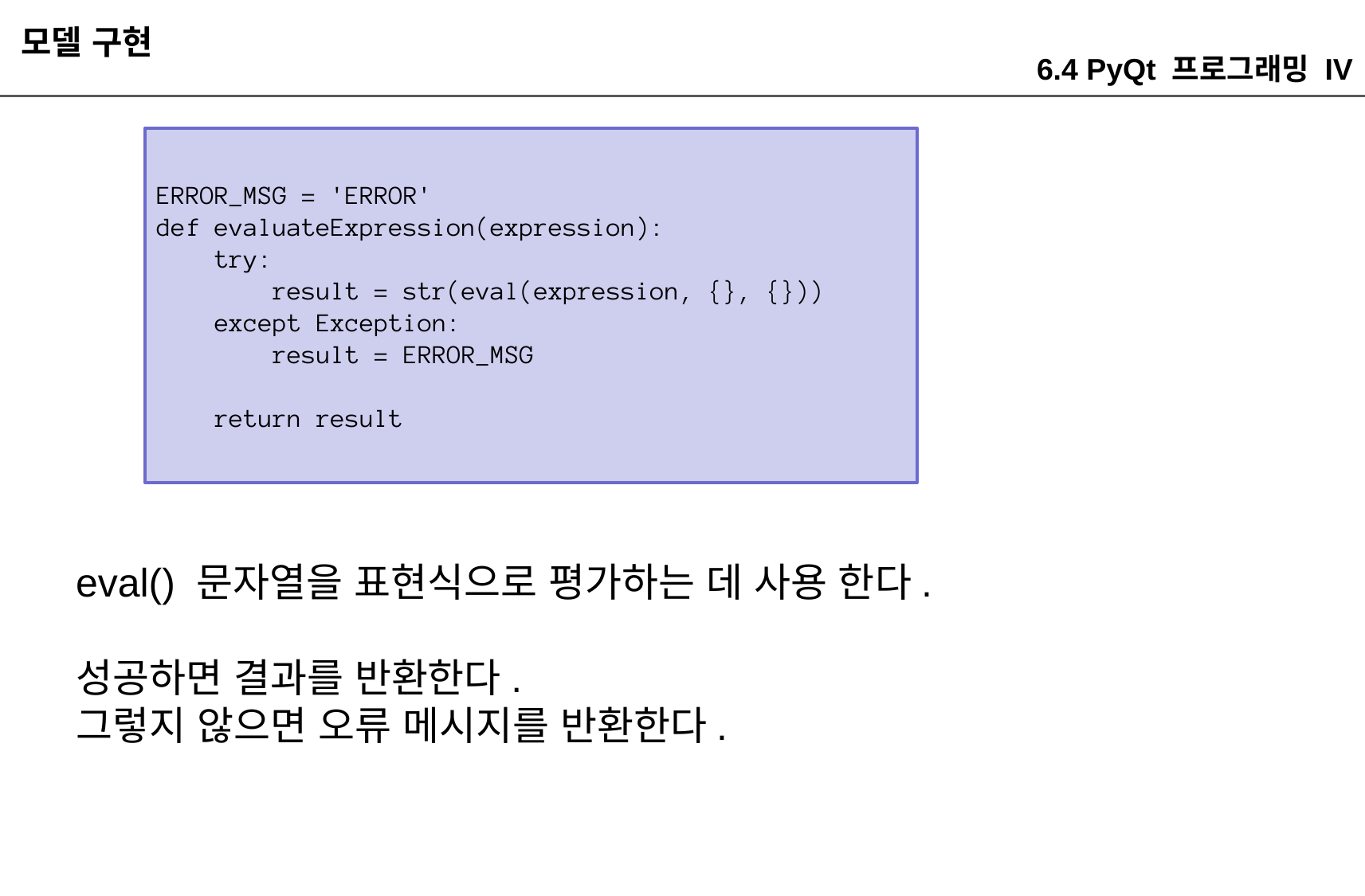

모델 구현
6.4 PyQt 프로그래밍 IV
ERROR_MSG = 'ERROR'
def evaluateExpression(expression):
    try:
        result = str(eval(expression, {}, {}))
    except Exception:
        result = ERROR_MSG

    return result
eval() 문자열을 표현식으로 평가하는 데 사용 한다.

성공하면 결과를 반환한다.
그렇지 않으면 오류 메시지를 반환한다.